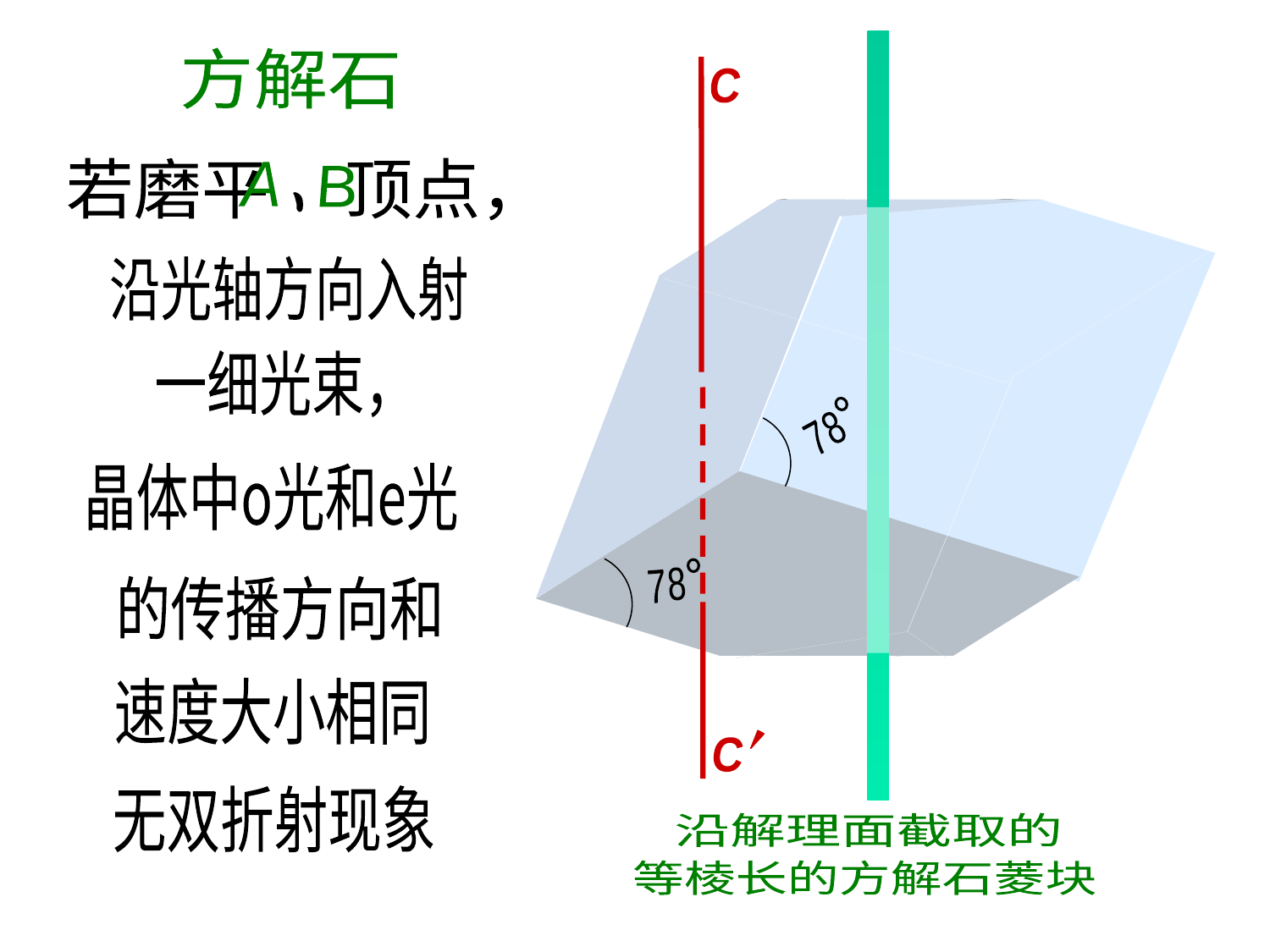

特点

方解石

A
B
C

0
2
1

8
7

8
7

0
2
1

若磨平     顶点，
A
B

沿光轴方向入射
一细光束，
晶体中o光和e光
的传播方向和
速度大小相同
无双折射现象

C
沿解理面截取的
等棱长的方解石菱块